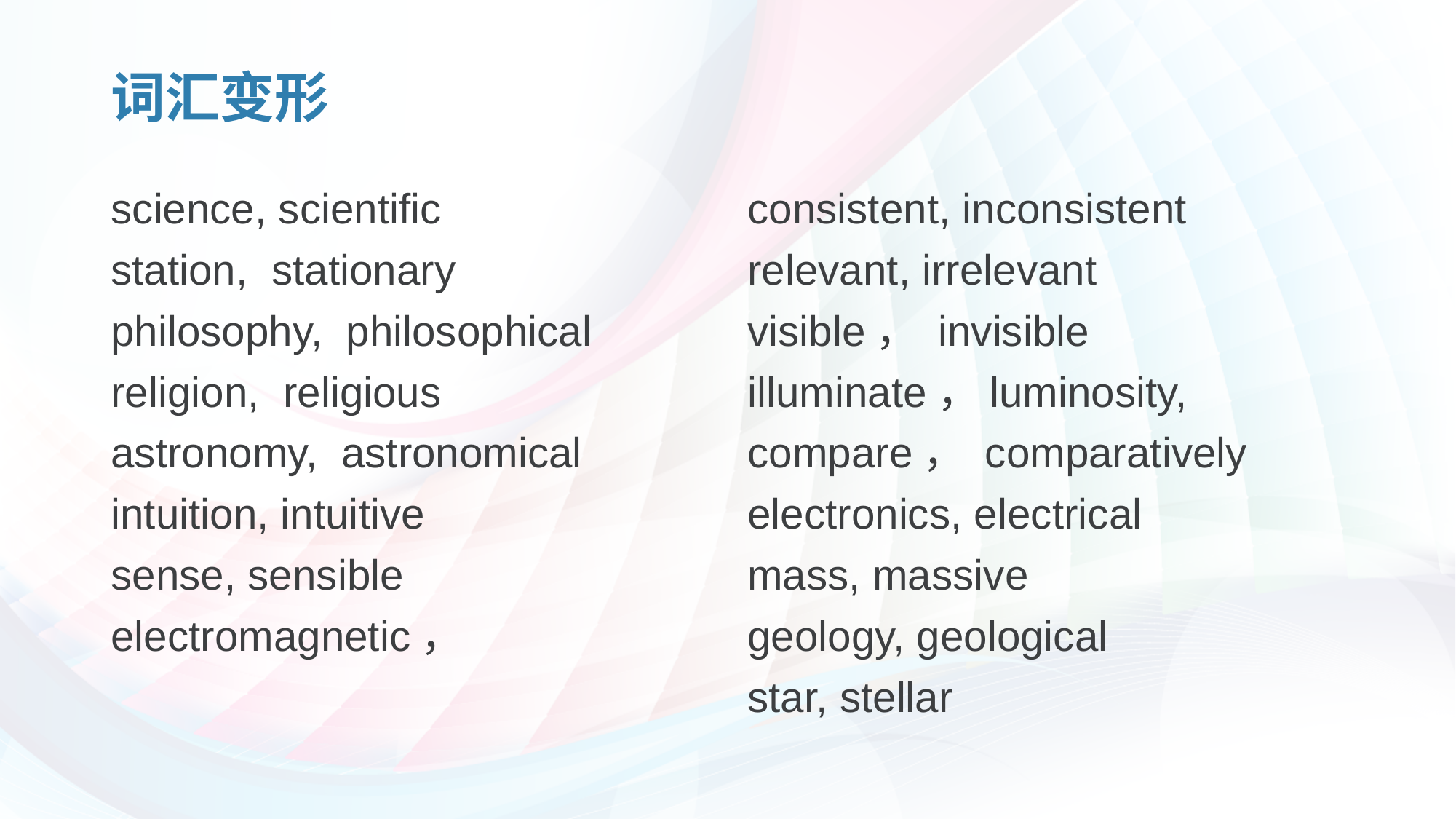

# 词汇变形
science, scientific
station,  stationary
philosophy,  philosophical
religion,  religious
astronomy,  astronomical
intuition, intuitive
sense, sensible
electromagnetic，

consistent, inconsistent
relevant, irrelevant
visible， invisible
illuminate，luminosity,
compare， comparatively
electronics, electrical
mass, massive
geology, geological
star, stellar